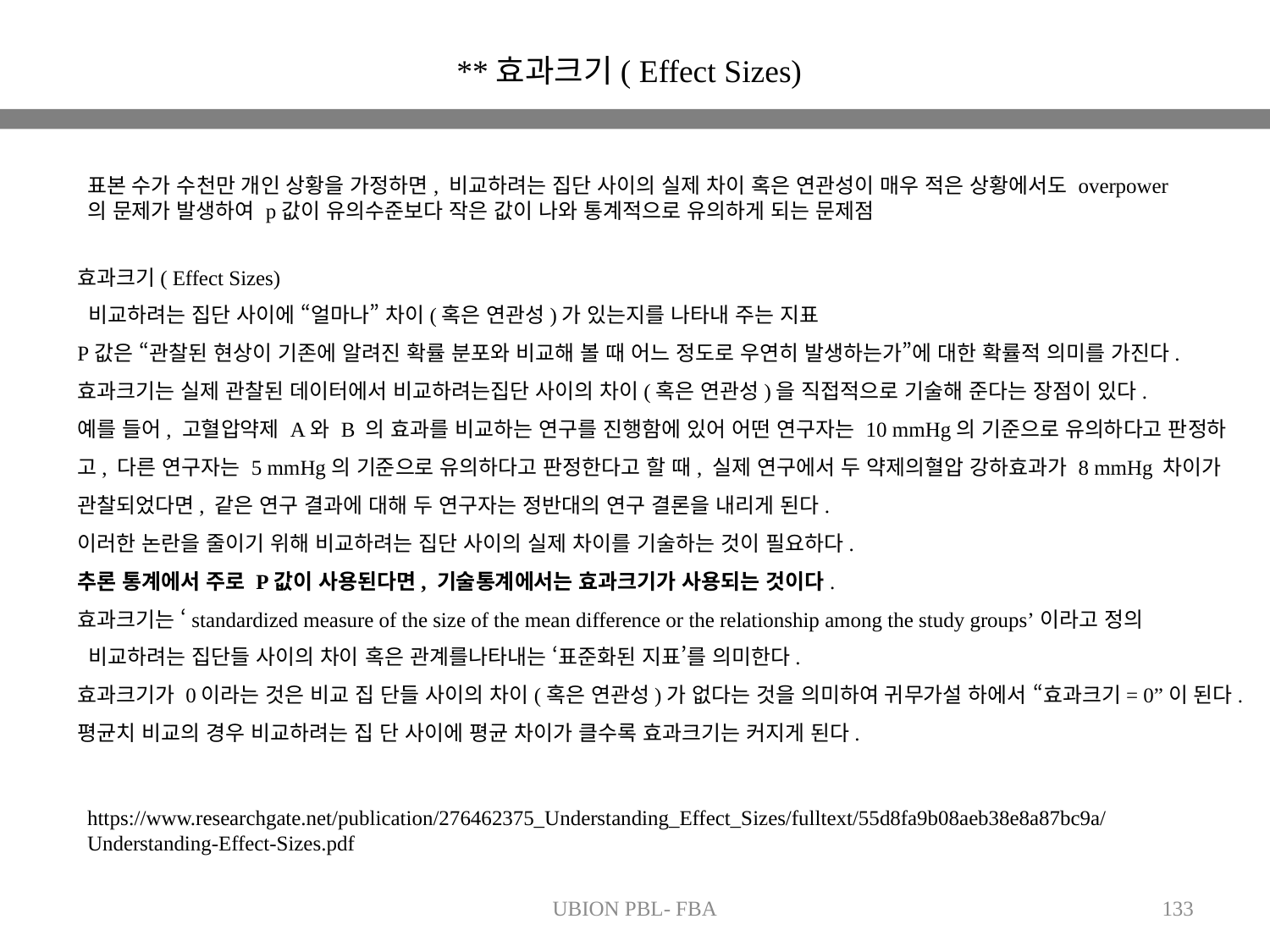

**효과크기( Effect Sizes)

표본 수가 수천만 개인 상황을 가정하면, 비교하려는 집단 사이의 실제 차이 혹은 연관성이 매우 적은 상황에서도 overpower의 문제가 발생하여 p값이 유의수준보다 작은 값이 나와 통계적으로 유의하게 되는 문제점

효과크기( Effect Sizes)
 비교하려는 집단 사이에 “얼마나” 차이(혹은 연관성)가 있는지를 나타내 주는 지표
P값은 “관찰된 현상이 기존에 알려진 확률 분포와 비교해 볼 때 어느 정도로 우연히 발생하는가”에 대한 확률적 의미를 가진다.
효과크기는 실제 관찰된 데이터에서 비교하려는집단 사이의 차이(혹은 연관성)을 직접적으로 기술해 준다는 장점이 있다.
예를 들어, 고혈압약제 A와 B 의 효과를 비교하는 연구를 진행함에 있어 어떤 연구자는 10 mmHg의 기준으로 유의하다고 판정하고, 다른 연구자는 5 mmHg의 기준으로 유의하다고 판정한다고 할 때, 실제 연구에서 두 약제의혈압 강하효과가 8 mmHg 차이가 관찰되었다면, 같은 연구 결과에 대해 두 연구자는 정반대의 연구 결론을 내리게 된다.
이러한 논란을 줄이기 위해 비교하려는 집단 사이의 실제 차이를 기술하는 것이 필요하다.
추론 통계에서 주로 P값이 사용된다면, 기술통계에서는 효과크기가 사용되는 것이다.
효과크기는 ‘standardized measure of the size of the mean difference or the relationship among the study groups’이라고 정의
 비교하려는 집단들 사이의 차이 혹은 관계를나타내는 ‘표준화된 지표’를 의미한다.
효과크기가 0이라는 것은 비교 집 단들 사이의 차이(혹은 연관성)가 없다는 것을 의미하여 귀무가설 하에서 “효과크기= 0”이 된다. 평균치 비교의 경우 비교하려는 집 단 사이에 평균 차이가 클수록 효과크기는 커지게 된다.

https://www.researchgate.net/publication/276462375_Understanding_Effect_Sizes/fulltext/55d8fa9b08aeb38e8a87bc9a/Understanding-Effect-Sizes.pdf
UBION PBL- FBA
133